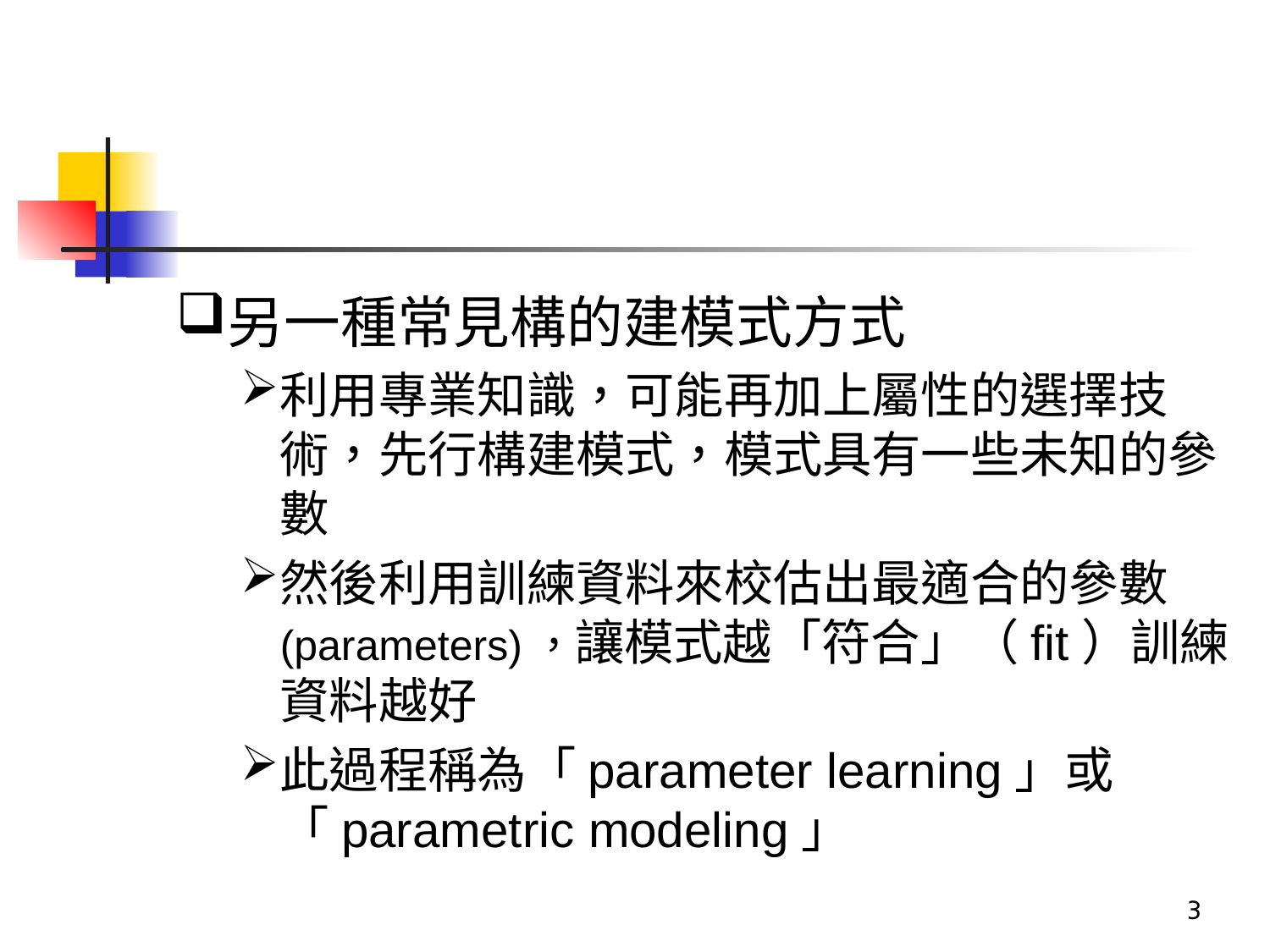

#
另一種常見構的建模式方式
利用專業知識，可能再加上屬性的選擇技術，先行構建模式，模式具有一些未知的參數
然後利用訓練資料來校估出最適合的參數(parameters)，讓模式越「符合」（fit）訓練資料越好
此過程稱為「parameter learning」或「parametric modeling」

3